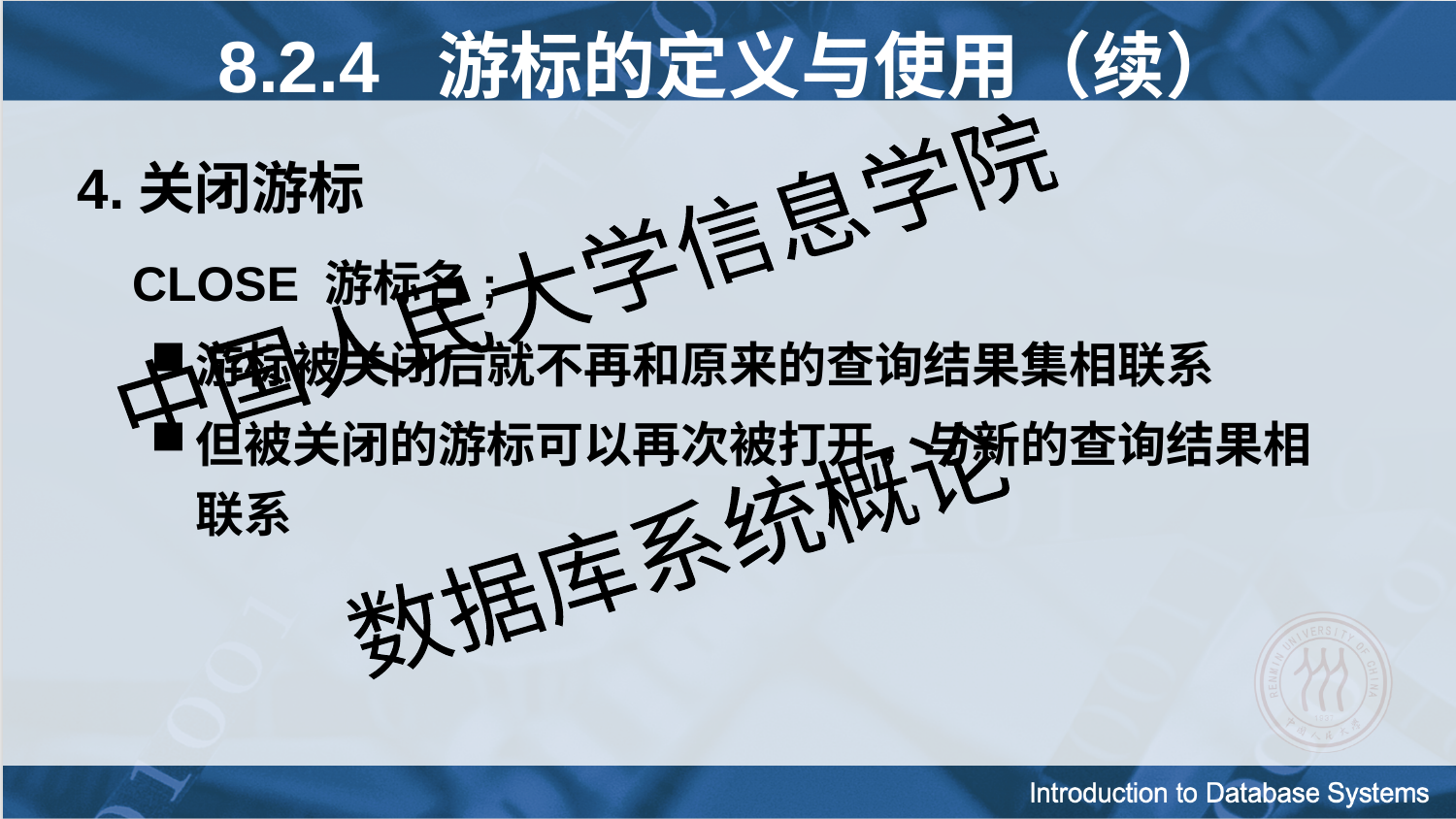

8.2.4  游标的定义与使用（续）
4.关闭游标
	CLOSE 游标名;
游标被关闭后就不再和原来的查询结果集相联系
但被关闭的游标可以再次被打开，与新的查询结果相联系